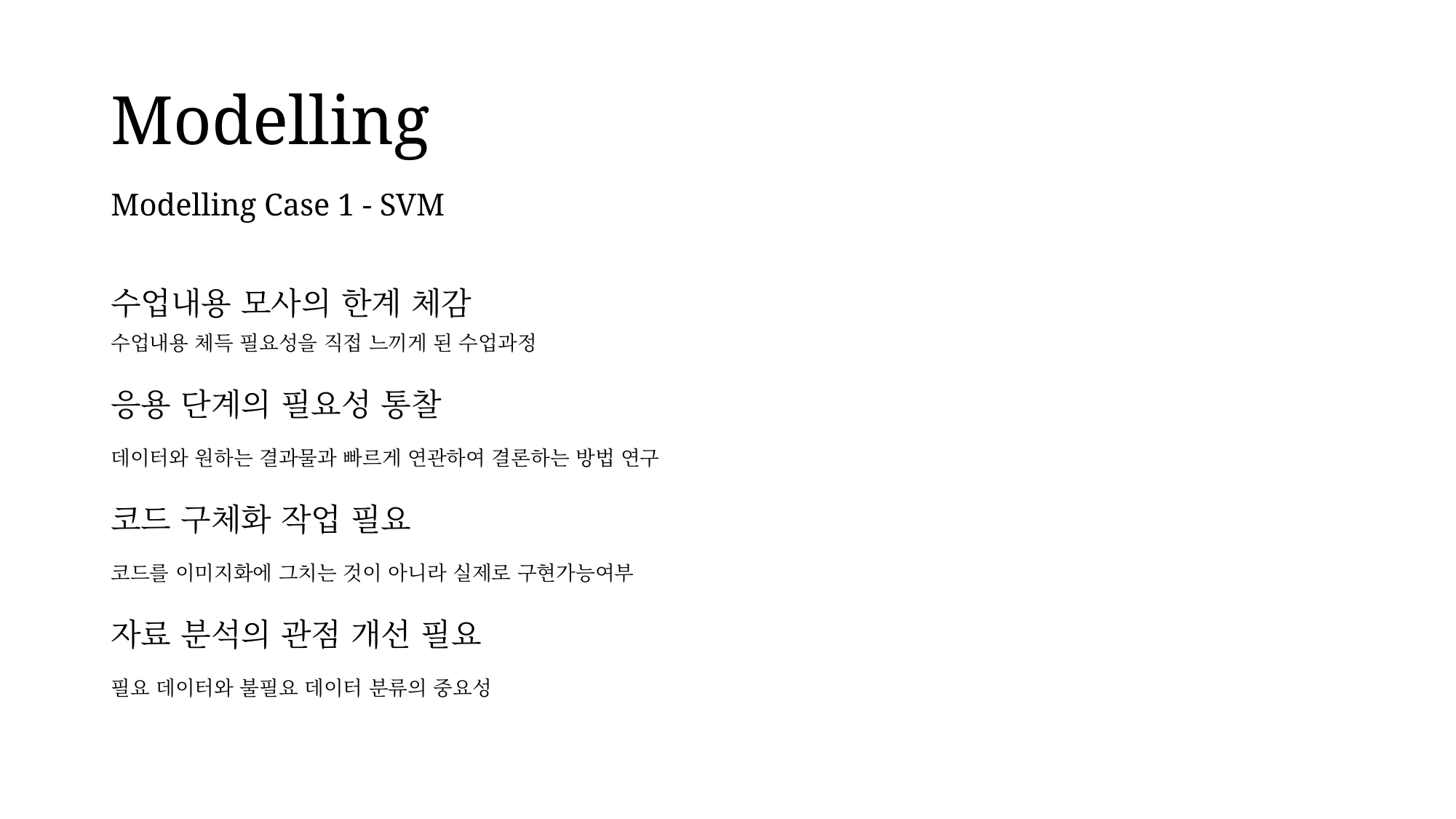

# Modelling
Modelling Case 1 - SVM
수업내용 모사의 한계 체감
수업내용 체득 필요성을 직접 느끼게 된 수업과정
응용 단계의 필요성 통찰
데이터와 원하는 결과물과 빠르게 연관하여 결론하는 방법 연구
코드 구체화 작업 필요
코드를 이미지화에 그치는 것이 아니라 실제로 구현가능여부
자료 분석의 관점 개선 필요
필요 데이터와 불필요 데이터 분류의 중요성